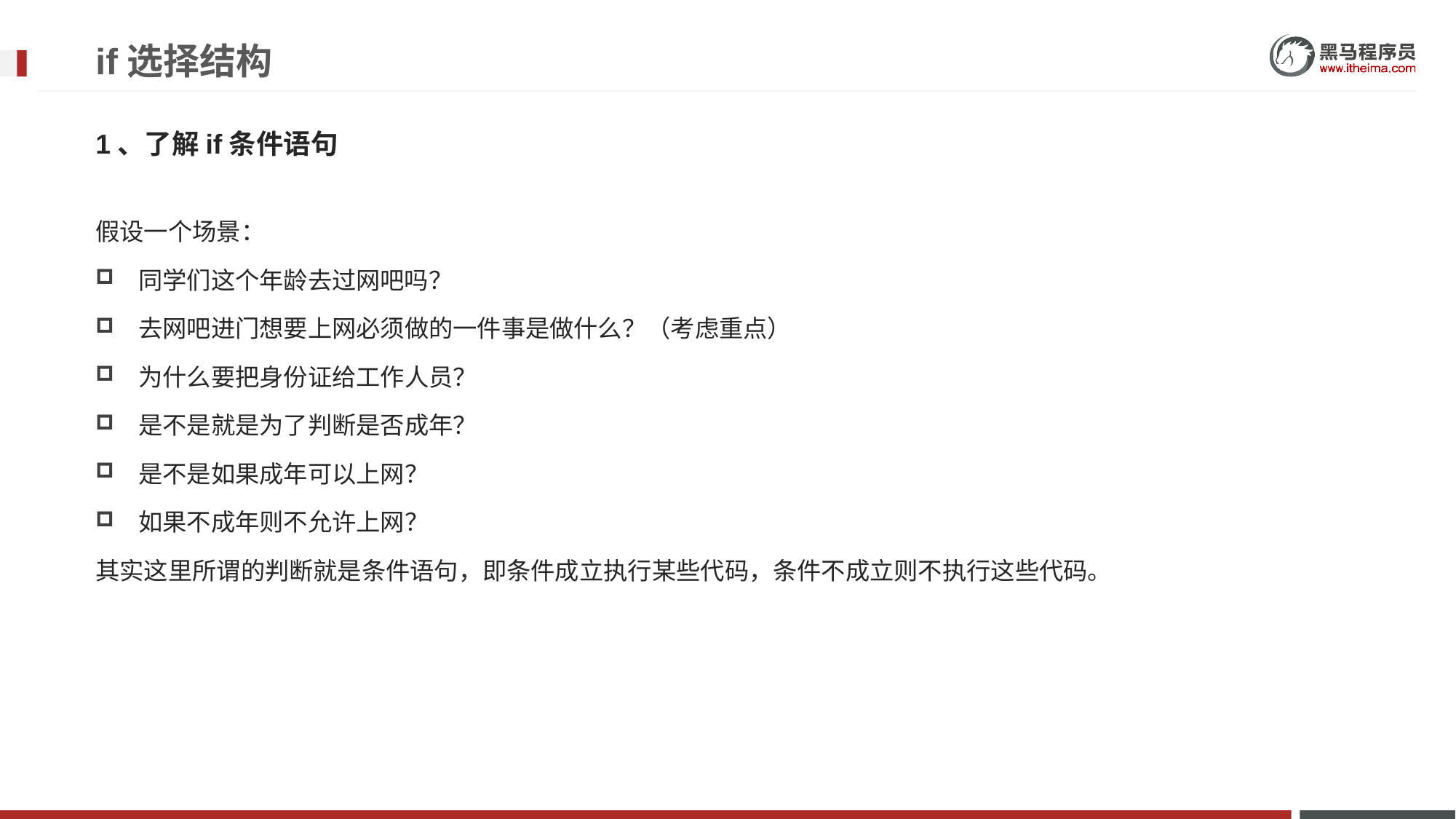

# if选择结构
1、了解if条件语句
假设一个场景：
同学们这个年龄去过网吧吗？
去网吧进门想要上网必须做的一件事是做什么？（考虑重点）
为什么要把身份证给工作人员？
是不是就是为了判断是否成年？
是不是如果成年可以上网？
如果不成年则不允许上网？
其实这里所谓的判断就是条件语句，即条件成立执行某些代码，条件不成立则不执行这些代码。